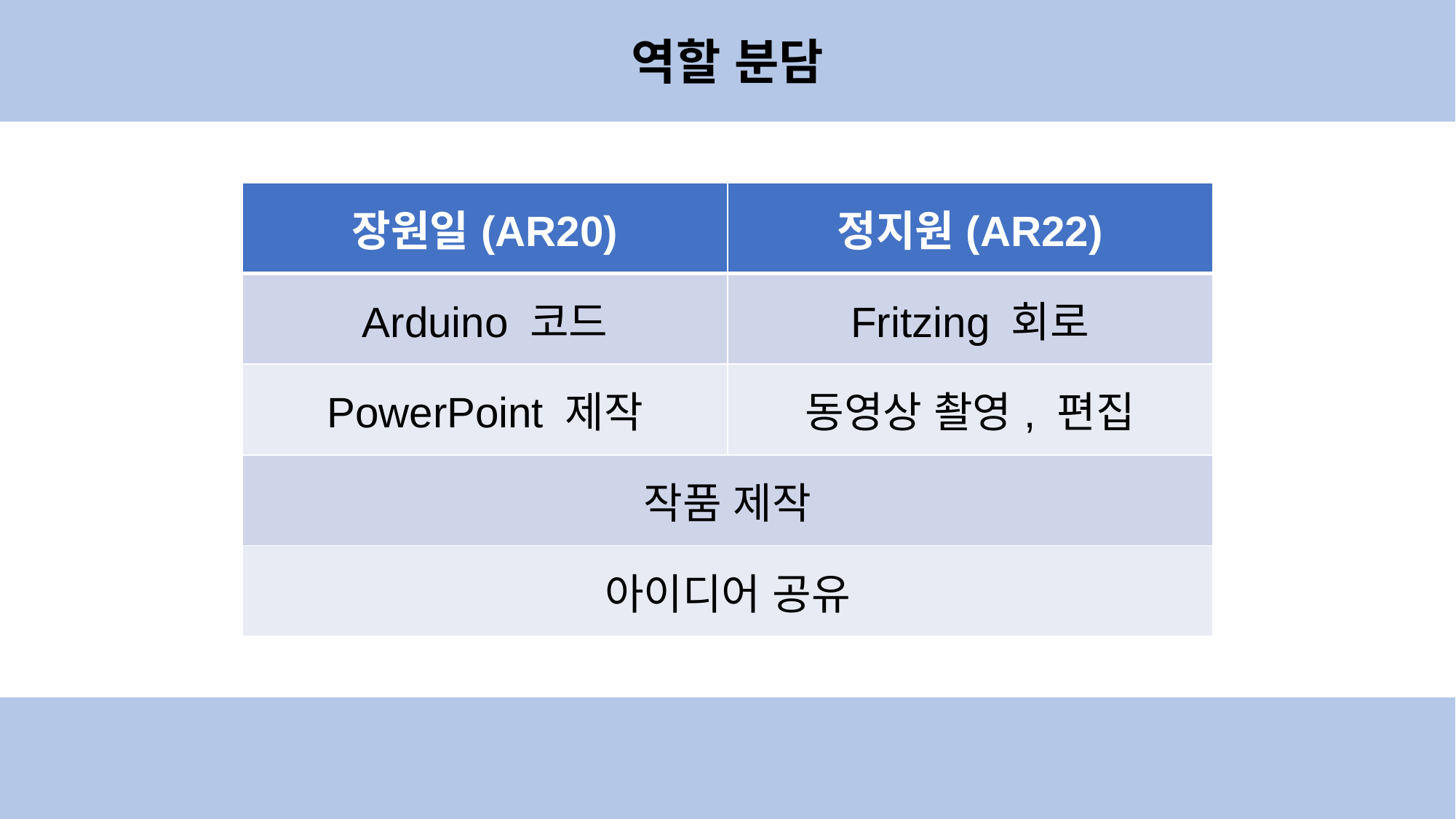

역할 분담
| 장원일(AR20) | 정지원(AR22) |
| --- | --- |
| Arduino 코드 | Fritzing 회로 |
| PowerPoint 제작 | 동영상 촬영, 편집 |
| 작품 제작 |  |
| 아이디어 공유 |  |